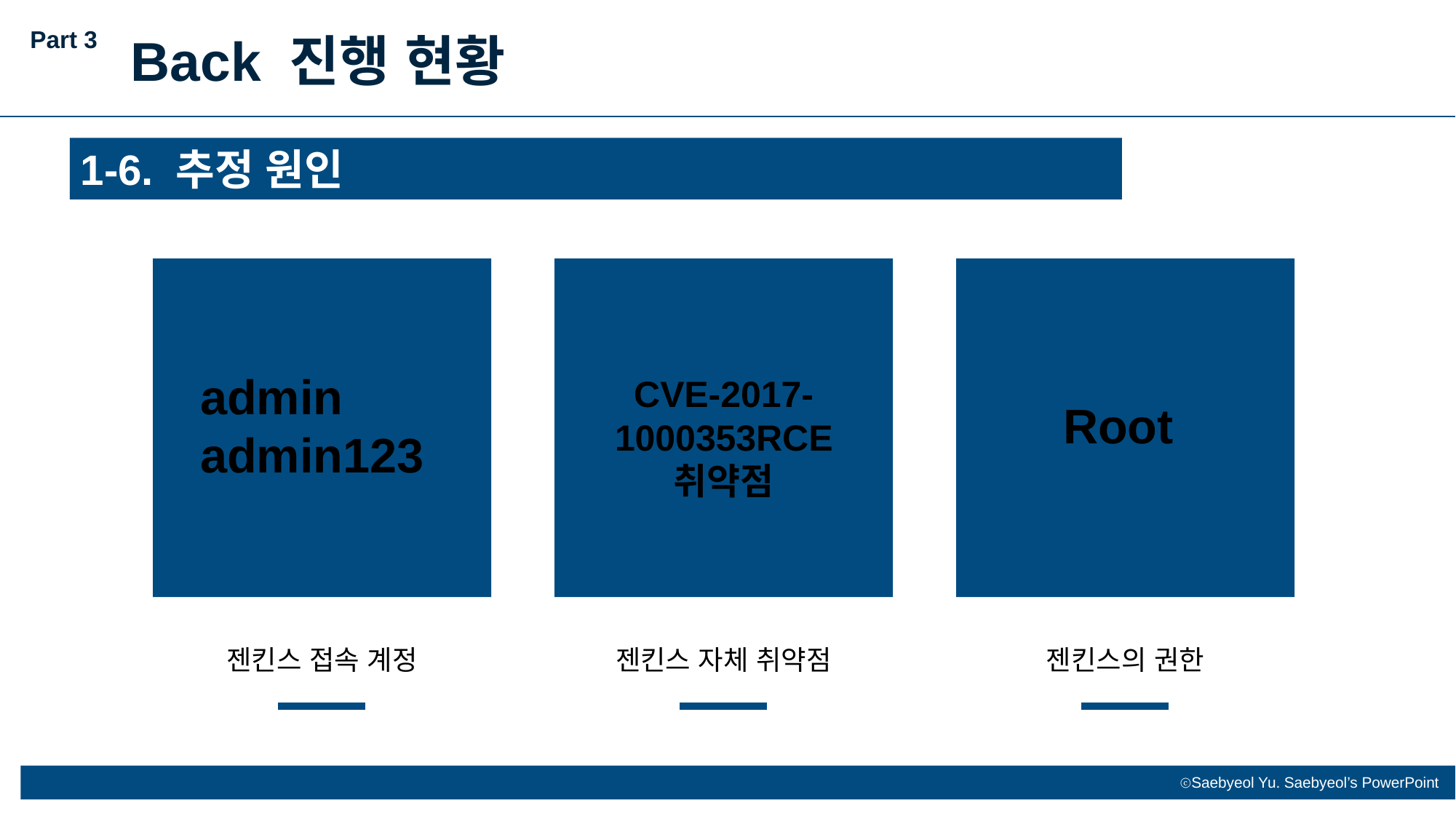

Part 3
Back 진행 현황
1-6. 추정 원인

admin
admin123
CVE-2017-1000353RCE
취약점
Root
젠킨스 접속 계정
젠킨스 자체 취약점
젠킨스의 권한